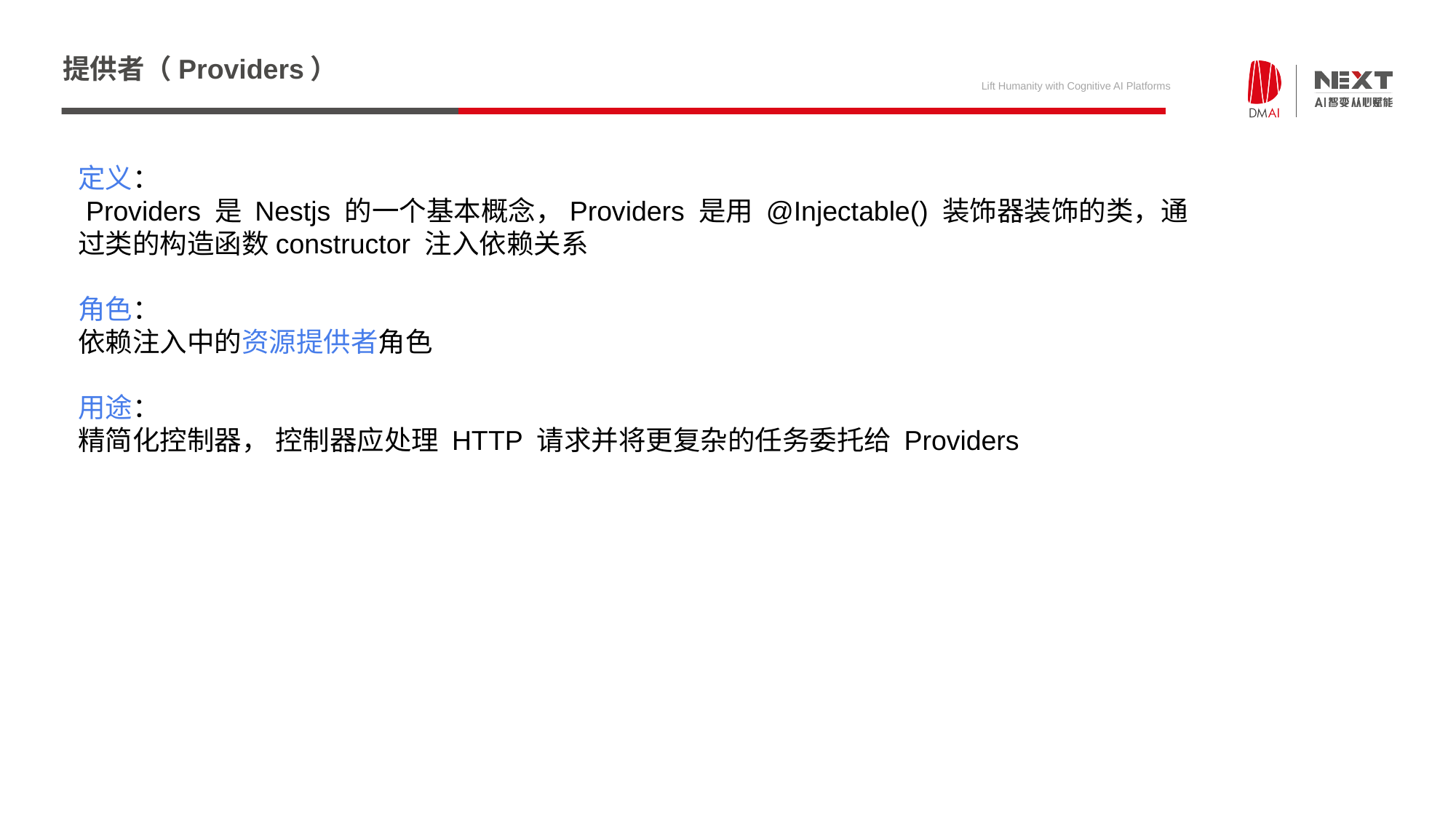

# 提供者（Providers）
定义：
 Providers 是 Nestjs 的一个基本概念，Providers 是用 @Injectable() 装饰器装饰的类，通过类的构造函数constructor 注入依赖关系

角色：
依赖注入中的资源提供者角色

用途：
精简化控制器， 控制器应处理 HTTP 请求并将更复杂的任务委托给 Providers